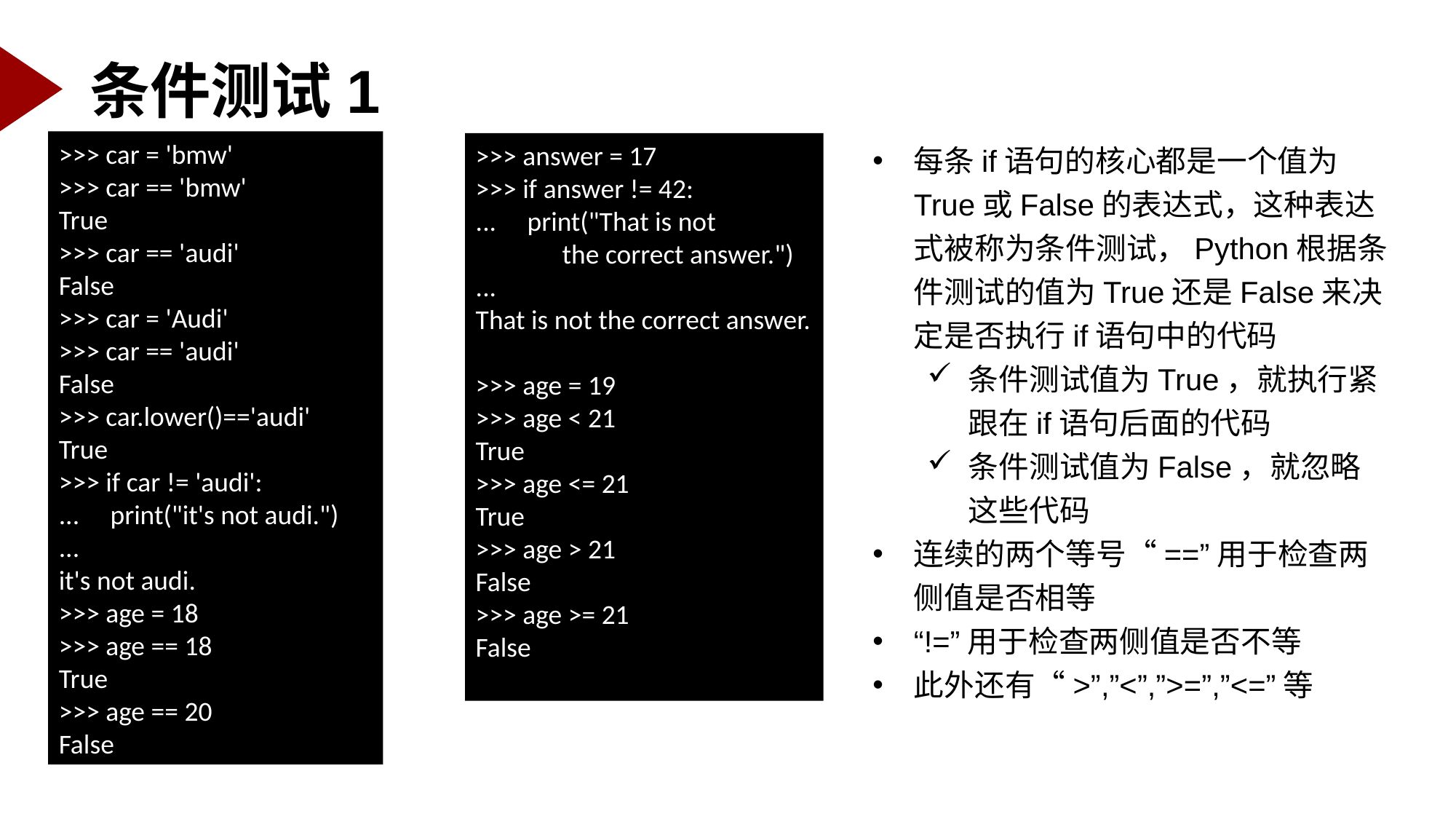

条件测试1

每条if语句的核心都是一个值为True或False的表达式，这种表达式被称为条件测试，Python根据条件测试的值为True还是False来决定是否执行if语句中的代码
条件测试值为True，就执行紧跟在if语句后面的代码
条件测试值为False，就忽略这些代码
连续的两个等号“==”用于检查两侧值是否相等
“!=”用于检查两侧值是否不等
此外还有“>”,”<”,”>=”,”<=”等

>>> car = 'bmw'
>>> car == 'bmw'
True
>>> car == 'audi'
False
>>> car = 'Audi'
>>> car == 'audi'
False
>>> car.lower()=='audi'
True
>>> if car != 'audi':
...     print("it's not audi.")
...
it's not audi.
>>> age = 18
>>> age == 18
True
>>> age == 20
False
>>> answer = 17
>>> if answer != 42:
...     print("That is not
              the correct answer.")
...
That is not the correct answer.

>>> age = 19
>>> age < 21
True
>>> age <= 21
True
>>> age > 21
False
>>> age >= 21
False